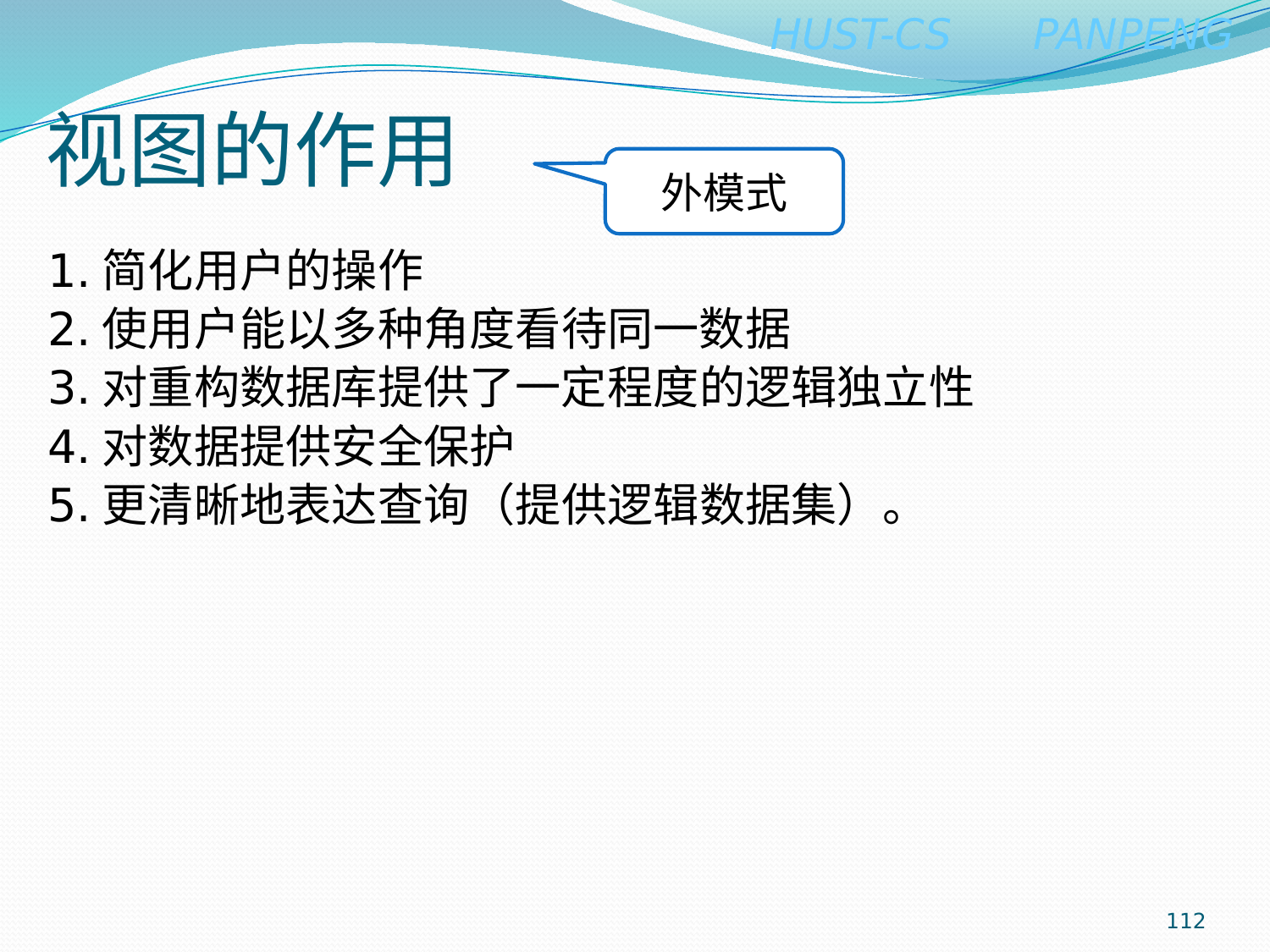

# 视图的作用
外模式
1.简化用户的操作
2.使用户能以多种角度看待同一数据
3.对重构数据库提供了一定程度的逻辑独立性
4.对数据提供安全保护
5.更清晰地表达查询（提供逻辑数据集）。
112